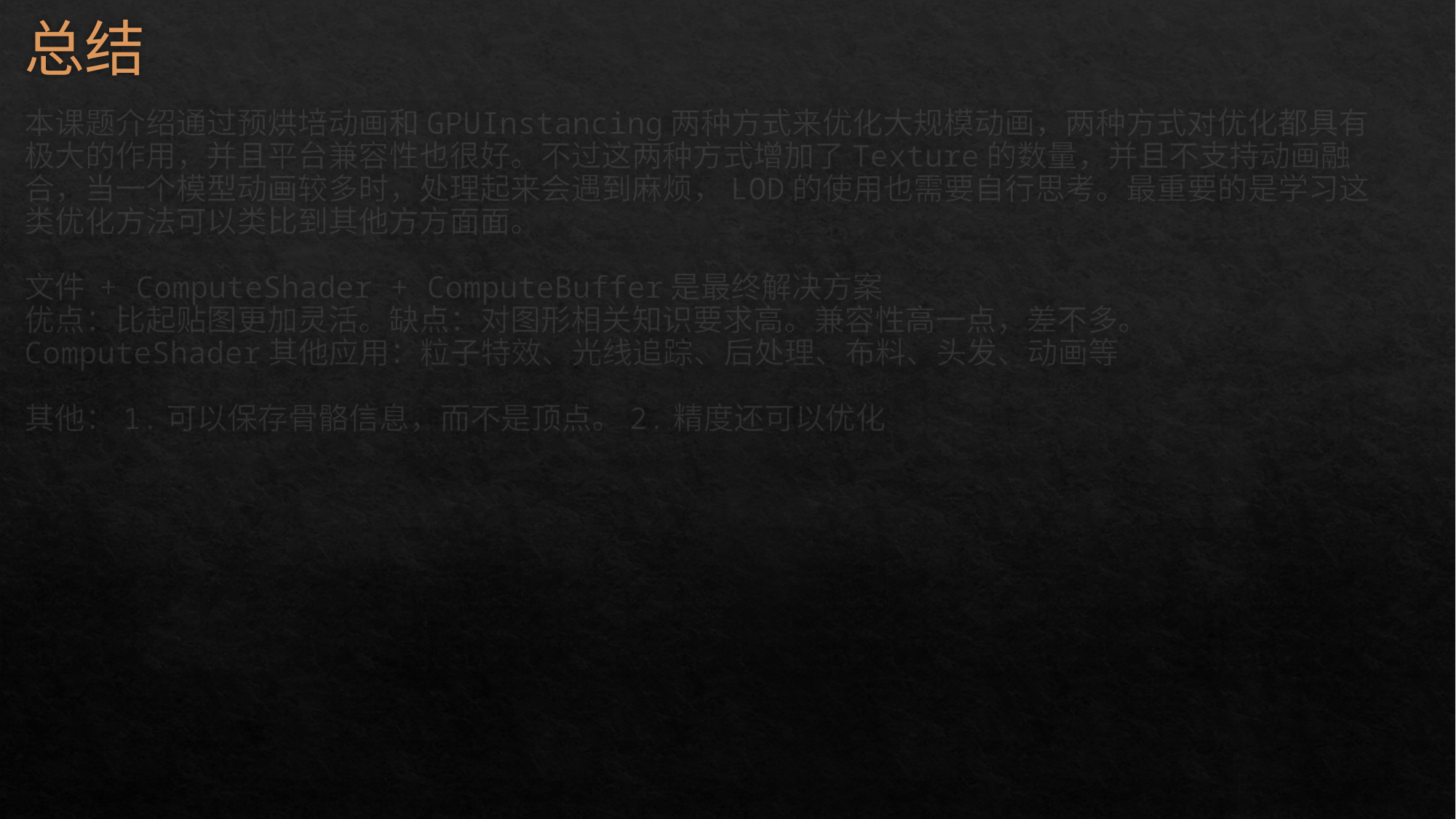

# 总结
本课题介绍通过预烘培动画和GPUInstancing两种方式来优化大规模动画，两种方式对优化都具有极大的作用，并且平台兼容性也很好。不过这两种方式增加了Texture的数量，并且不支持动画融合，当一个模型动画较多时，处理起来会遇到麻烦，LOD的使用也需要自行思考。最重要的是学习这类优化方法可以类比到其他方方面面。

文件 + ComputeShader + ComputeBuffer是最终解决方案
优点：比起贴图更加灵活。缺点：对图形相关知识要求高。兼容性高一点，差不多。
ComputeShader其他应用：粒子特效、光线追踪、后处理、布料、头发、动画等

其他：1.可以保存骨骼信息，而不是顶点。2.精度还可以优化